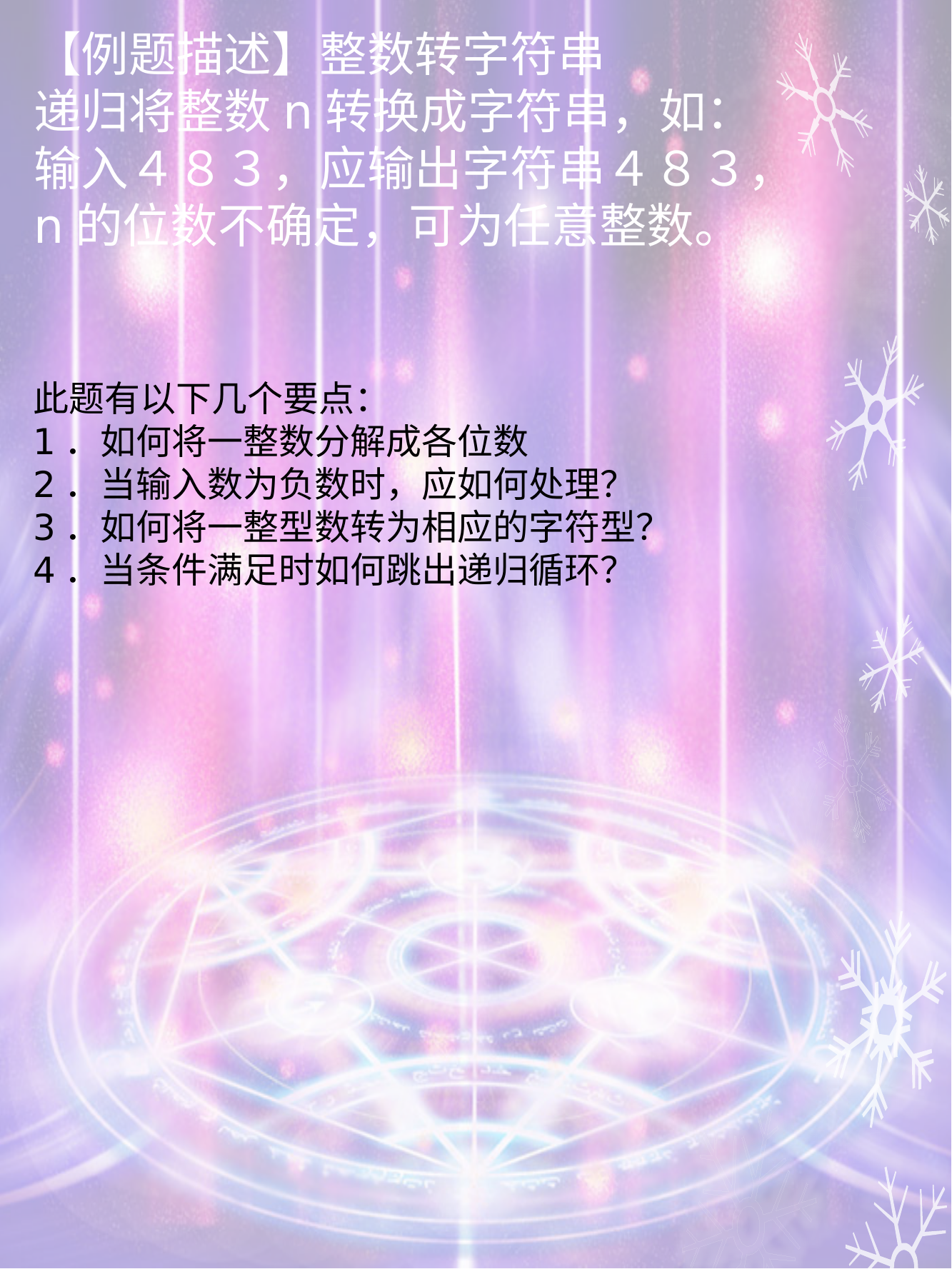

# 【例题描述】整数转字符串 递归将整数n转换成字符串，如：输入４８３，应输出字符串４８３，n的位数不确定，可为任意整数。

此题有以下几个要点：
1．如何将一整数分解成各位数
2．当输入数为负数时，应如何处理？
3．如何将一整型数转为相应的字符型？
4．当条件满足时如何跳出递归循环？